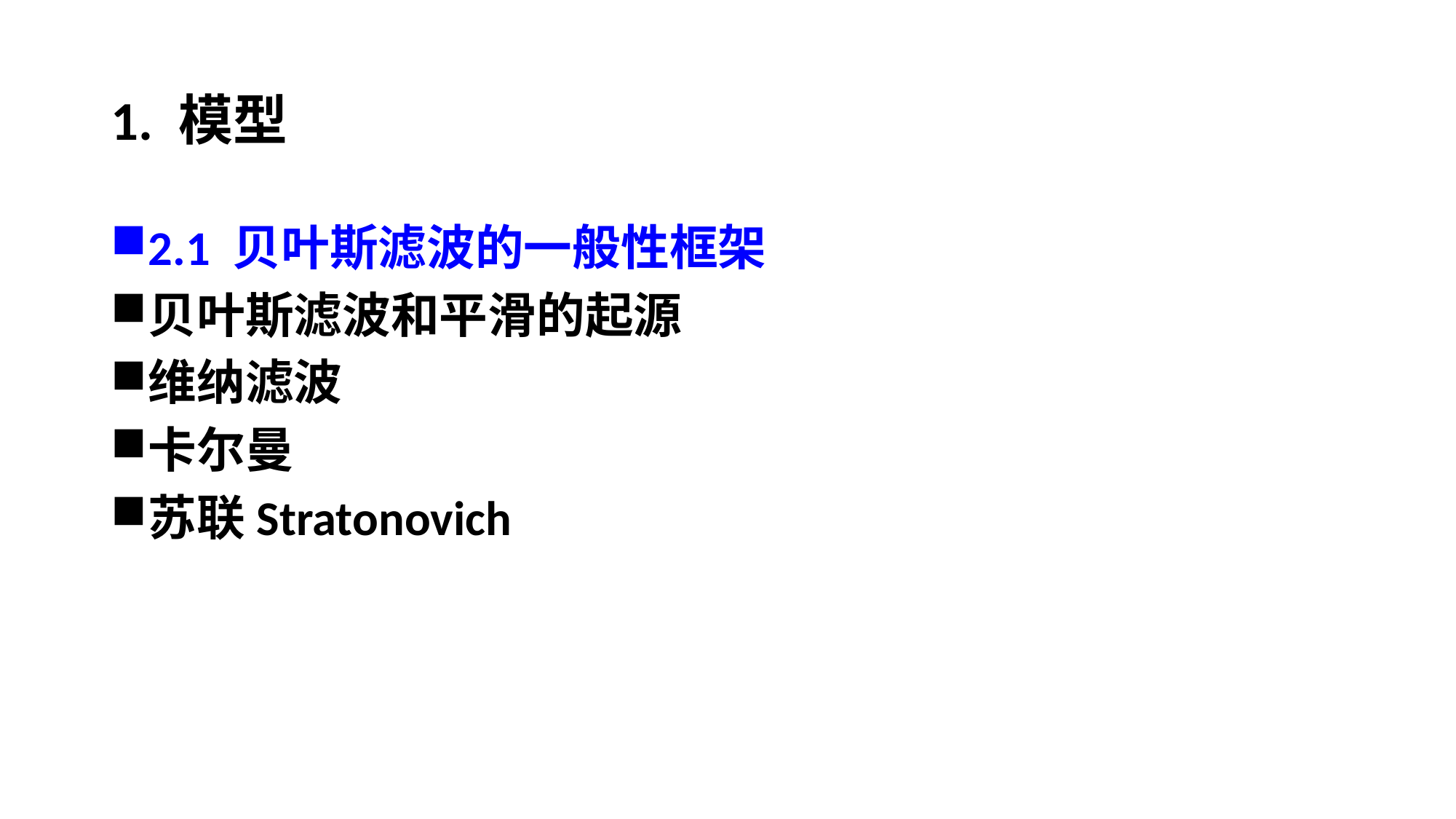

# 1. 模型
2.1 贝叶斯滤波的一般性框架
贝叶斯滤波和平滑的起源
维纳滤波
卡尔曼
苏联Stratonovich

维纳滤波
卡尔曼滤波
贝叶斯平滑
线性动态系统
最小二乘法